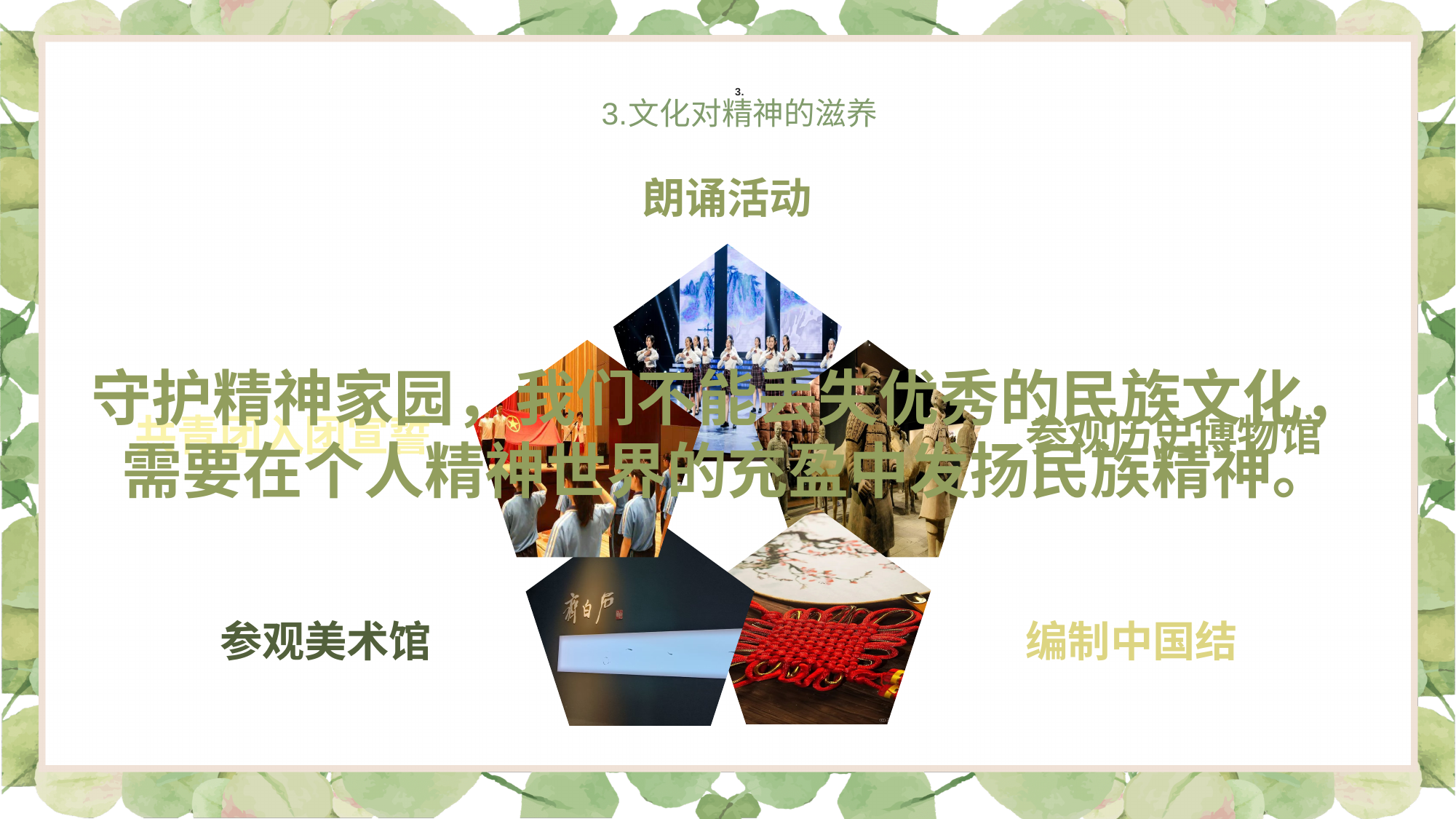

3.
3.文化对精神的滋养
朗诵活动

守护精神家园，我们不能丢失优秀的民族文化，
需要在个人精神世界的充盈中发扬民族精神。
共青团入团宣誓
参观历史博物馆

参观美术馆
编制中国结